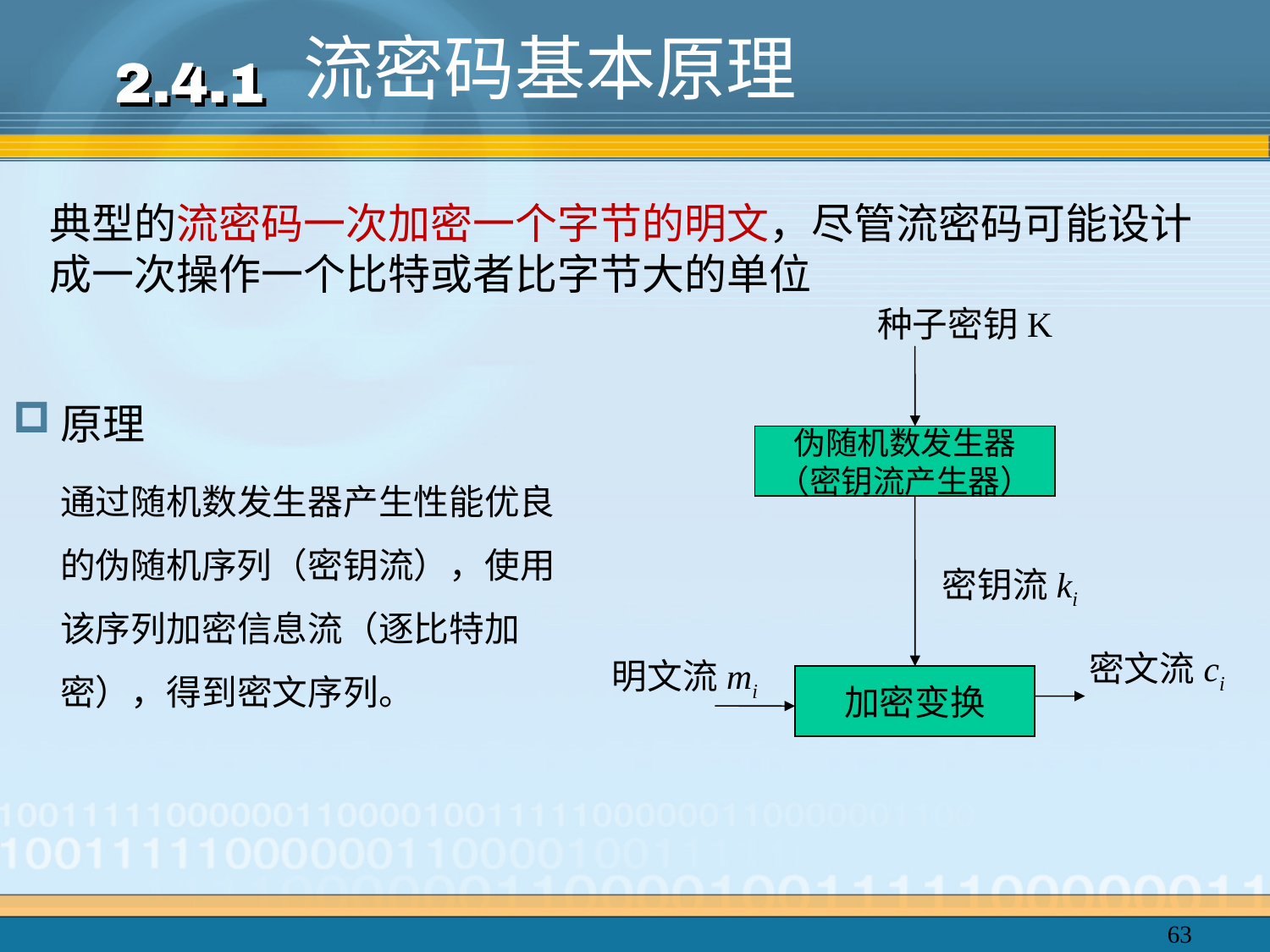

流密码基本原理
2.4.1
典型的流密码一次加密一个字节的明文，尽管流密码可能设计成一次操作一个比特或者比字节大的单位
种子密钥K

原理
通过随机数发生器产生性能优良的伪随机序列（密钥流），使用该序列加密信息流（逐比特加密），得到密文序列。

伪随机数发生器
（密钥流产生器）

密钥流ki
密文流ci
明文流mi
加密变换

63